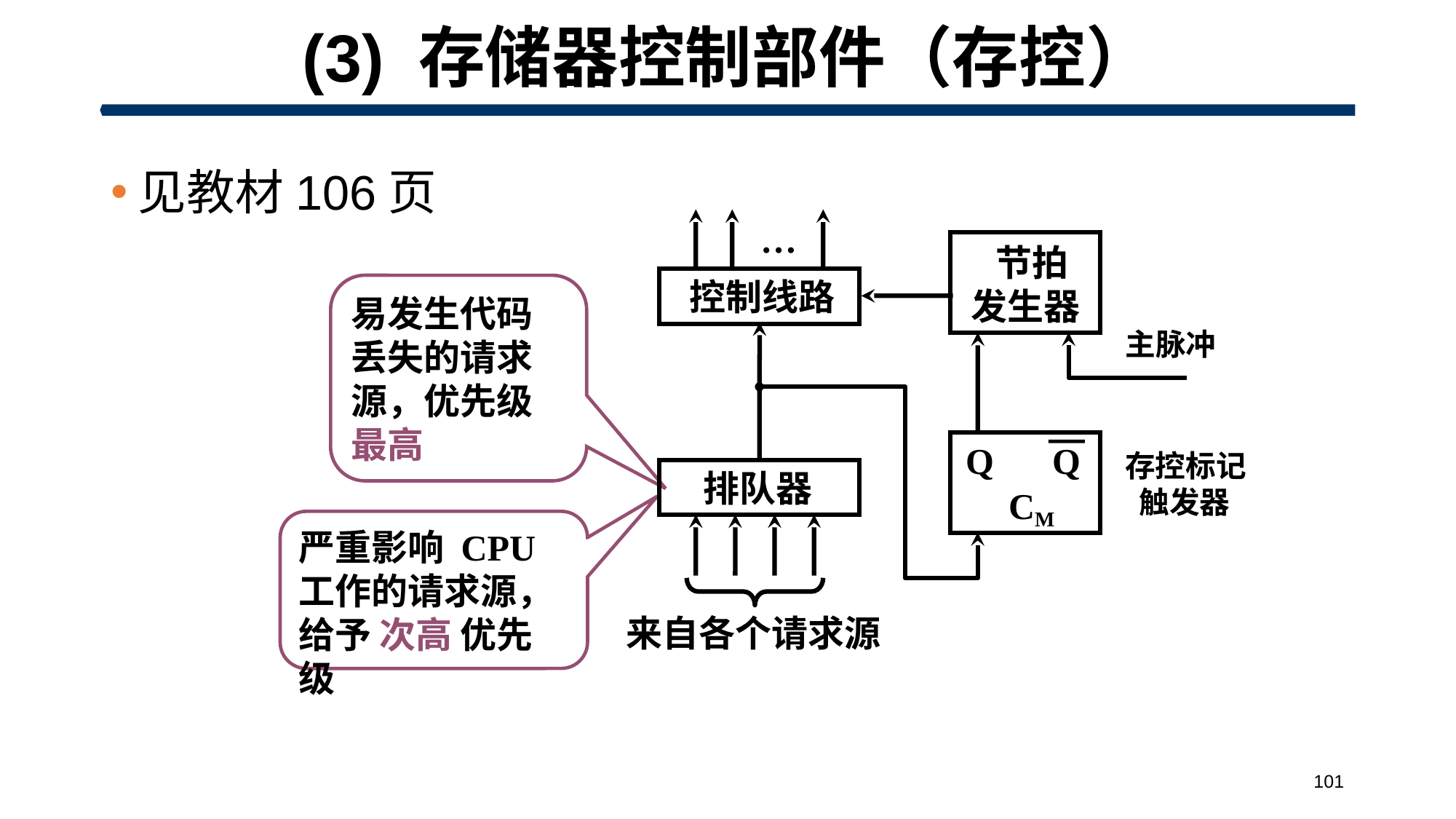

# (3) 存储器控制部件（存控）
见教材106页

   …

  节拍
发生器

控制线路

主脉冲

Q
Q

存控标记
 触发器

排队器
CM

来自各个请求源

易发生代码
丢失的请求源，优先级
最高
严重影响 CPU
工作的请求源，
给予 次高 优先级
101